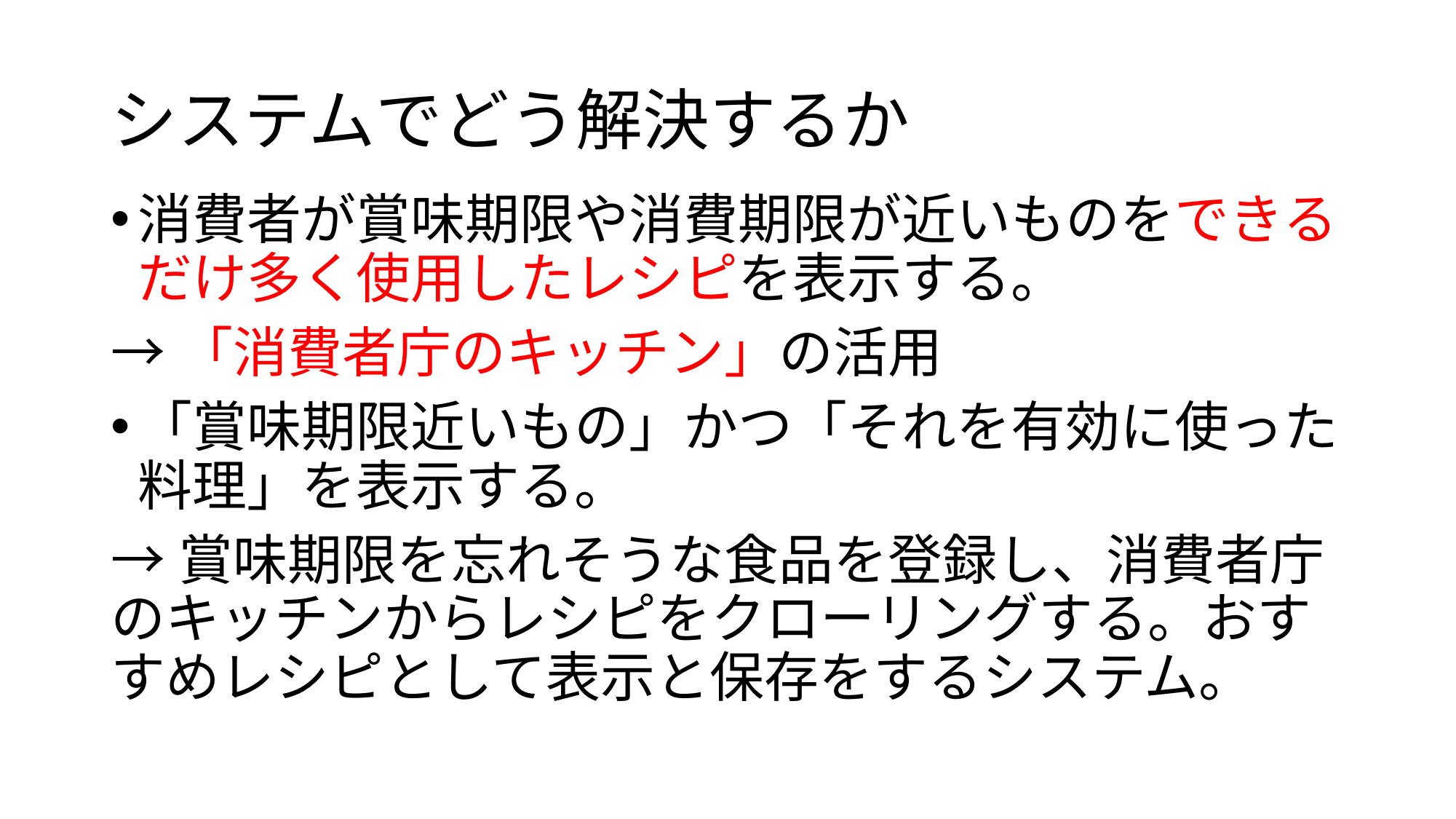

# システムでどう解決するか
消費者が賞味期限や消費期限が近いものをできるだけ多く使用したレシピを表示する。
→「消費者庁のキッチン」の活用
「賞味期限近いもの」かつ「それを有効に使った料理」を表示する。
→賞味期限を忘れそうな食品を登録し、消費者庁のキッチンからレシピをクローリングする。おすすめレシピとして表示と保存をするシステム。